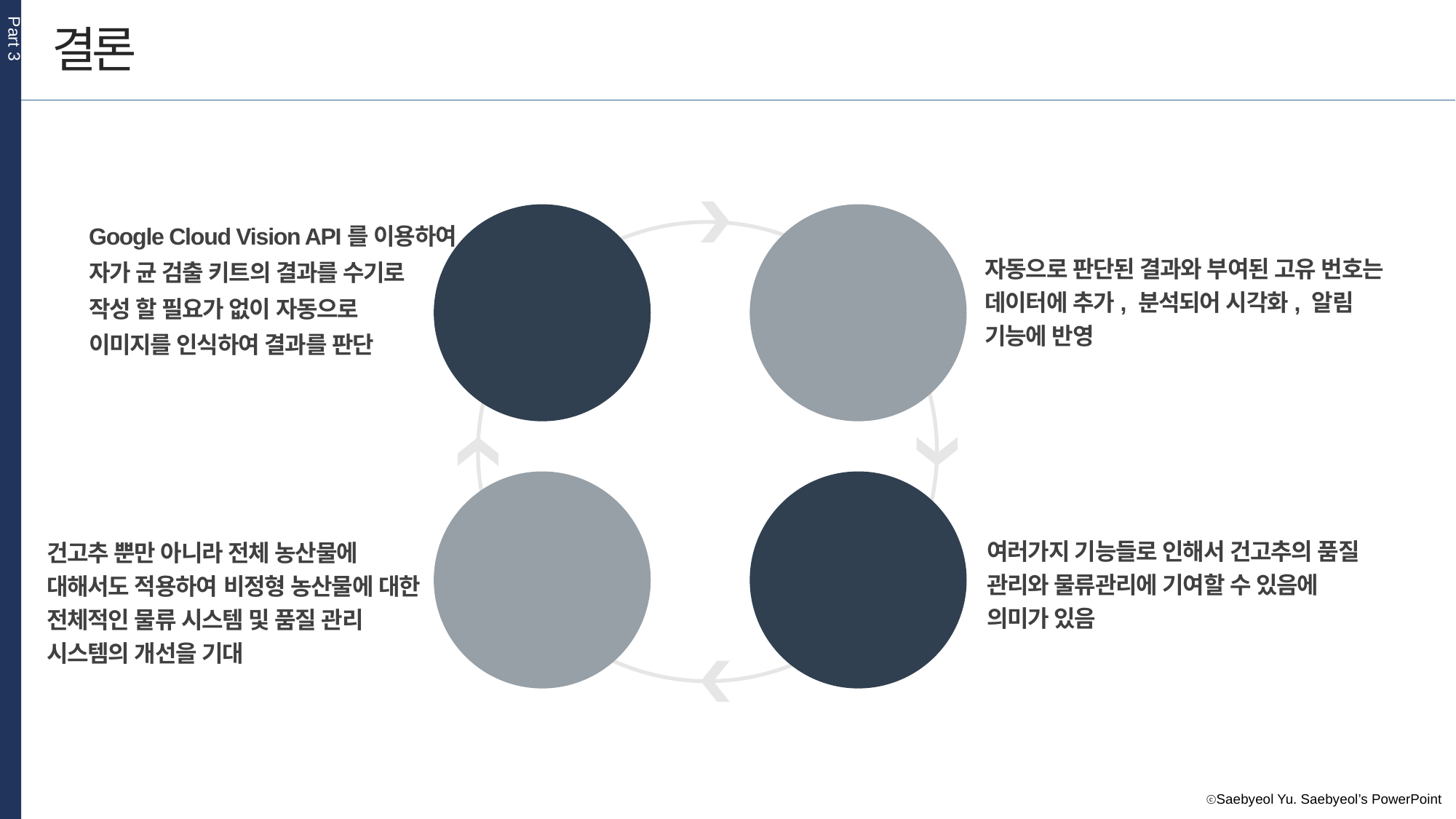

Part 3

결론

Opinion 1
Opinion 2
Opinion 4
Opinion 3
Google Cloud Vision API를 이용하여
자가 균 검출 키트의 결과를 수기로
작성 할 필요가 없이 자동으로
이미지를 인식하여 결과를 판단
자동으로 판단된 결과와 부여된 고유 번호는 데이터에 추가, 분석되어 시각화, 알림 기능에 반영
건고추 뿐만 아니라 전체 농산물에 대해서도 적용하여 비정형 농산물에 대한 전체적인 물류 시스템 및 품질 관리 시스템의 개선을 기대
여러가지 기능들로 인해서 건고추의 품질 관리와 물류관리에 기여할 수 있음에 의미가 있음